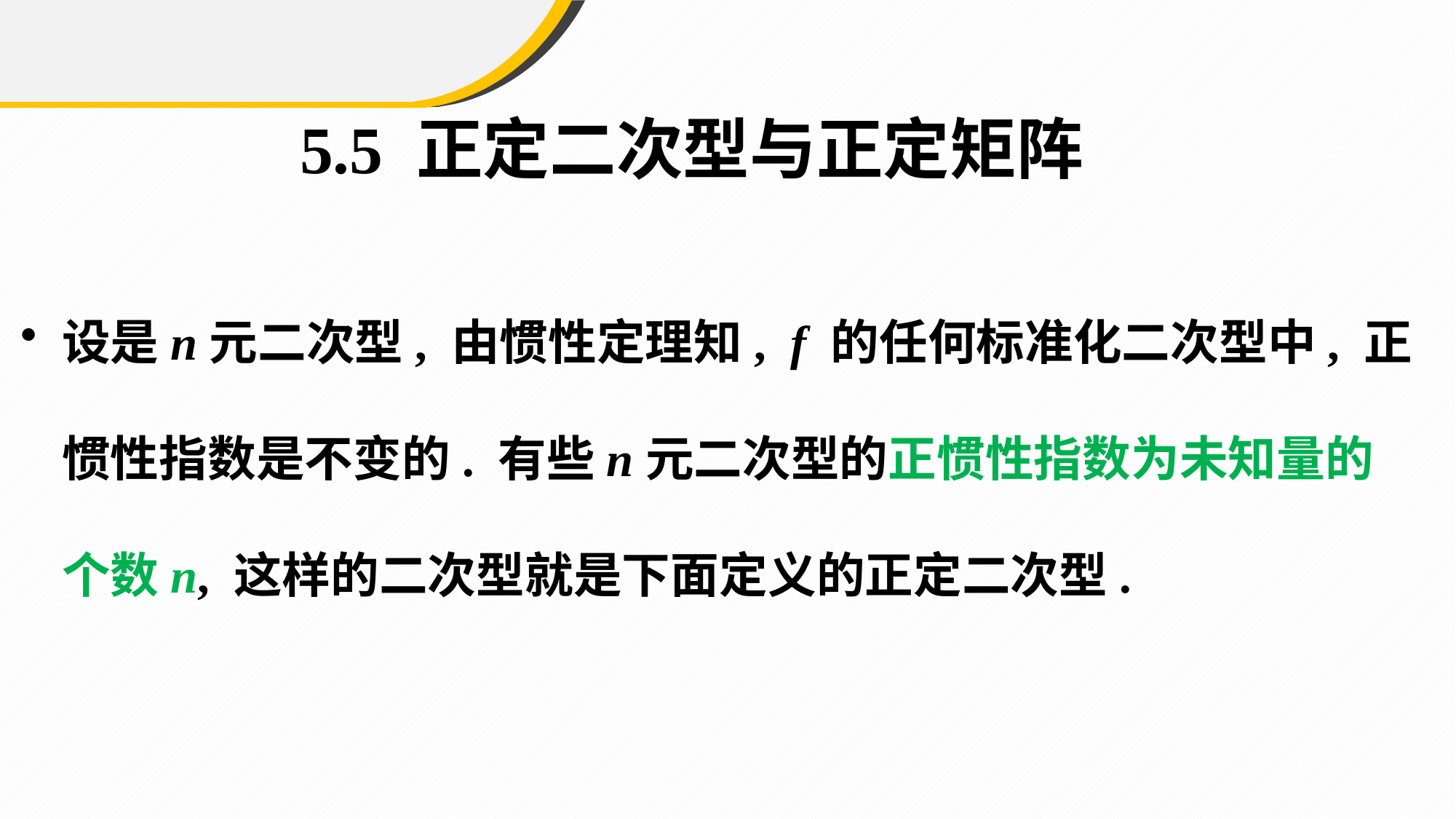

5.5 正定二次型与正定矩阵
设是n元二次型, 由惯性定理知,  f 的任何标准化二次型中, 正惯性指数是不变的. 有些n元二次型的正惯性指数为未知量的个数n, 这样的二次型就是下面定义的正定二次型.